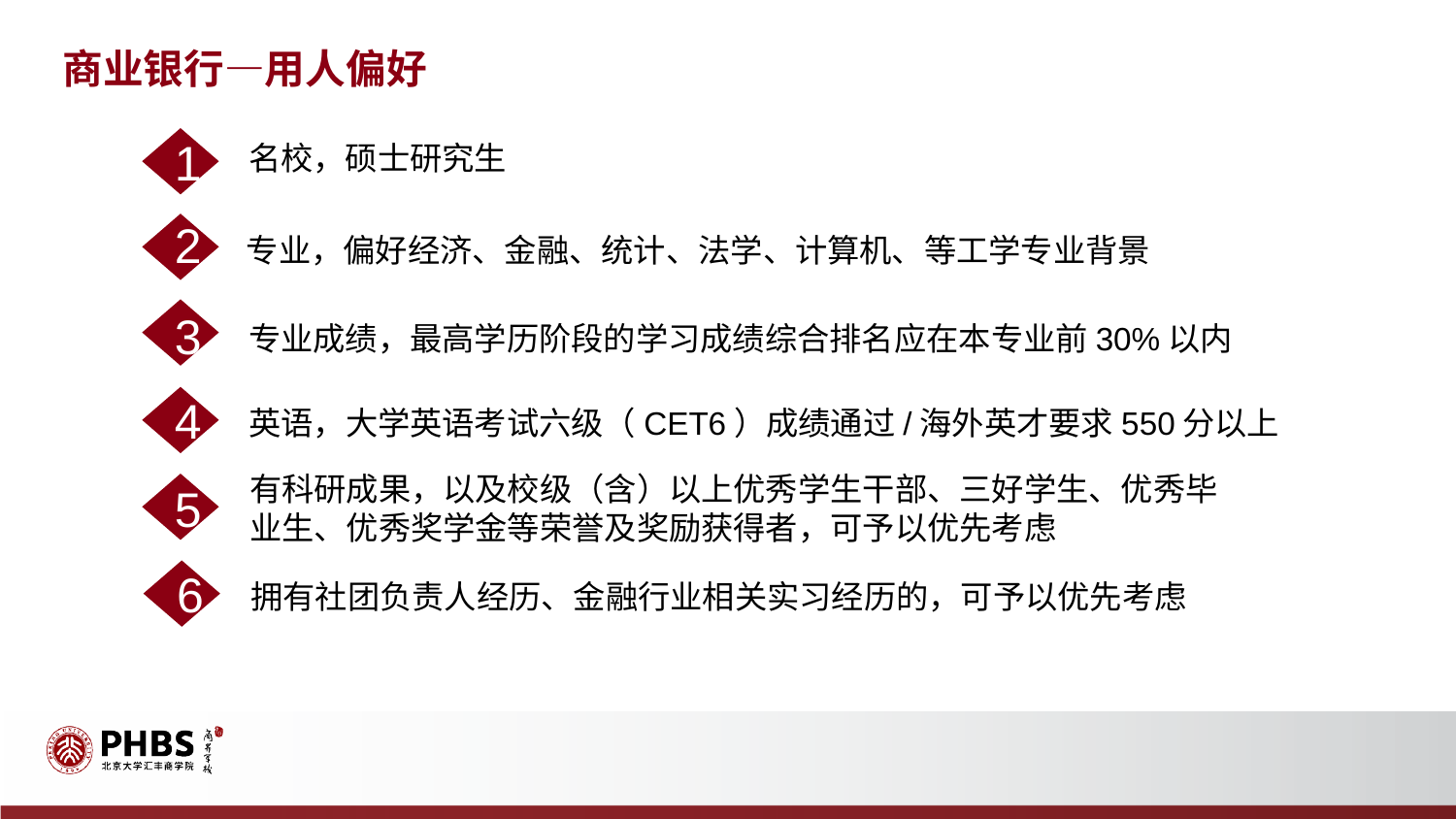

商业银行—用人偏好

名校，硕士研究生
1

专业，偏好经济、金融、统计、法学、计算机、等工学专业背景
2

专业成绩，最高学历阶段的学习成绩综合排名应在本专业前30%以内
3

英语，大学英语考试六级（CET6）成绩通过/海外英才要求550分以上
4
有科研成果，以及校级（含）以上优秀学生干部、三好学生、优秀毕业生、优秀奖学金等荣誉及奖励获得者，可予以优先考虑

5

拥有社团负责人经历、金融行业相关实习经历的，可予以优先考虑
6